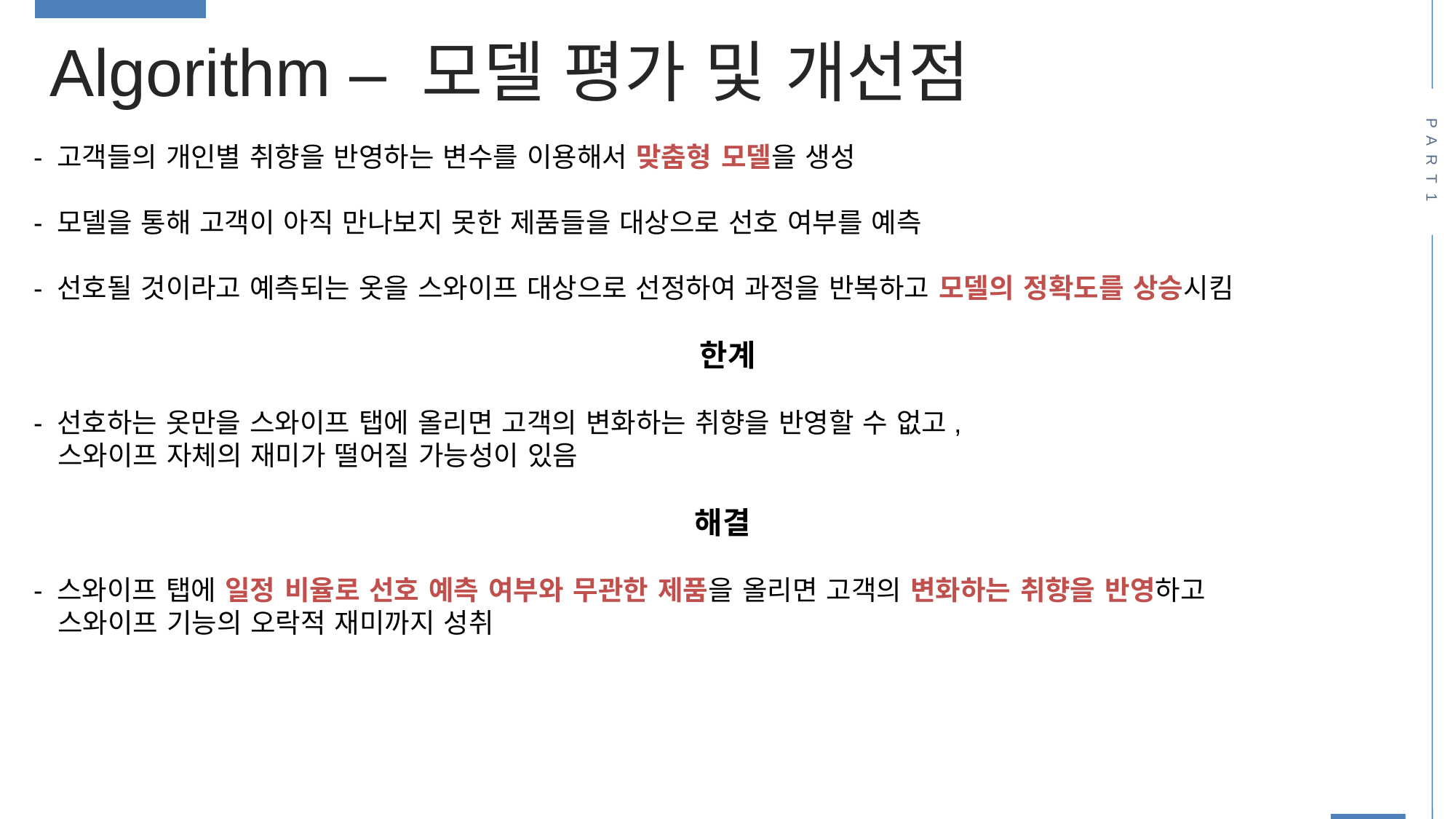

Algorithm – 모델 평가 및 개선점
PART1
- 고객들의 개인별 취향을 반영하는 변수를 이용해서 맞춤형 모델을 생성

- 모델을 통해 고객이 아직 만나보지 못한 제품들을 대상으로 선호 여부를 예측

- 선호될 것이라고 예측되는 옷을 스와이프 대상으로 선정하여 과정을 반복하고 모델의 정확도를 상승시킴

한계

- 선호하는 옷만을 스와이프 탭에 올리면 고객의 변화하는 취향을 반영할 수 없고,
  스와이프 자체의 재미가 떨어질 가능성이 있음

해결

- 스와이프 탭에 일정 비율로 선호 예측 여부와 무관한 제품을 올리면 고객의 변화하는 취향을 반영하고
  스와이프 기능의 오락적 재미까지 성취